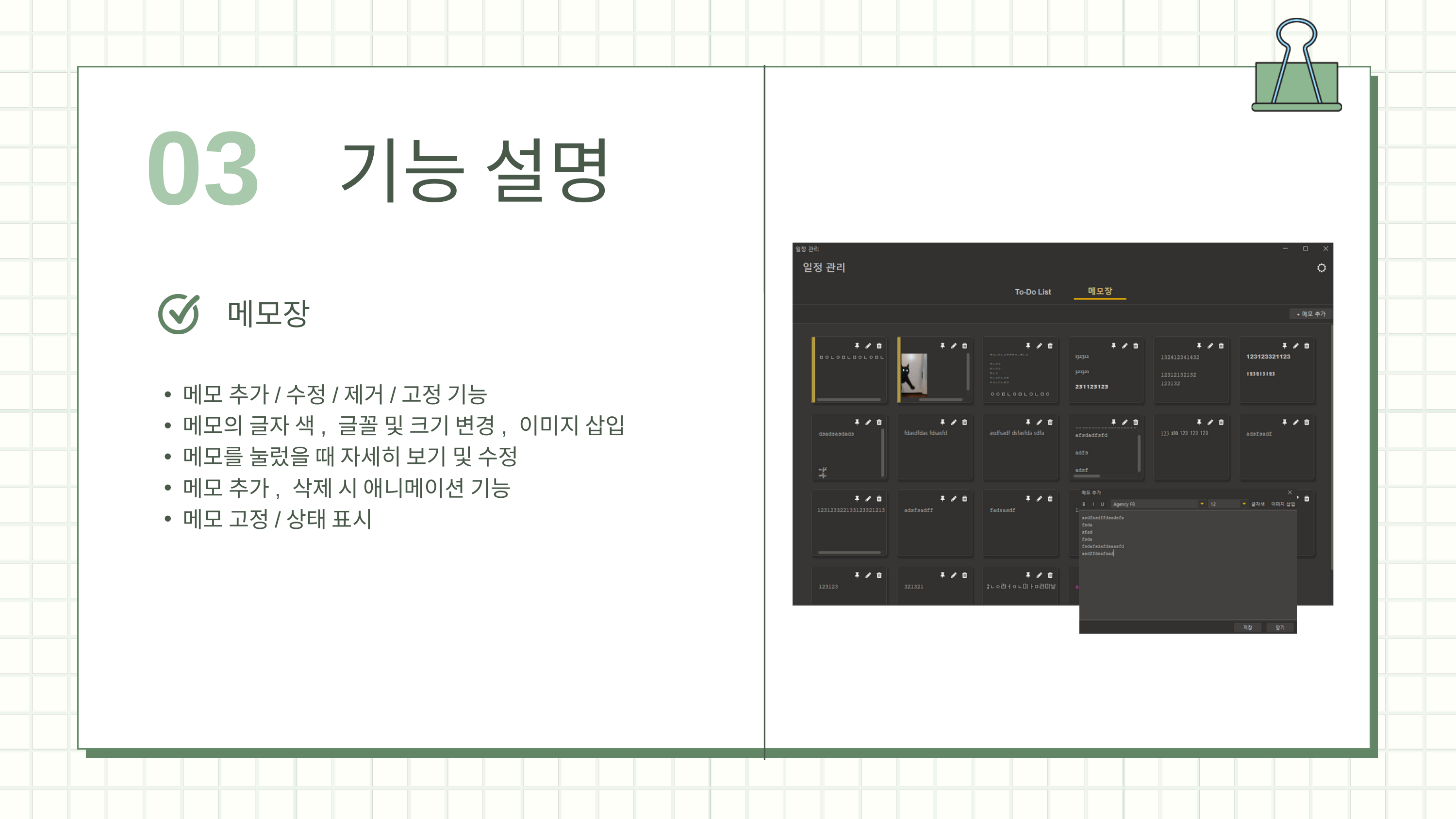

03
기능 설명

메모장

메모 추가/수정/제거/고정 기능
메모의 글자 색, 글꼴 및 크기 변경, 이미지 삽입
메모를 눌렀을 때 자세히 보기 및 수정
메모 추가, 삭제 시 애니메이션 기능
메모 고정/상태 표시